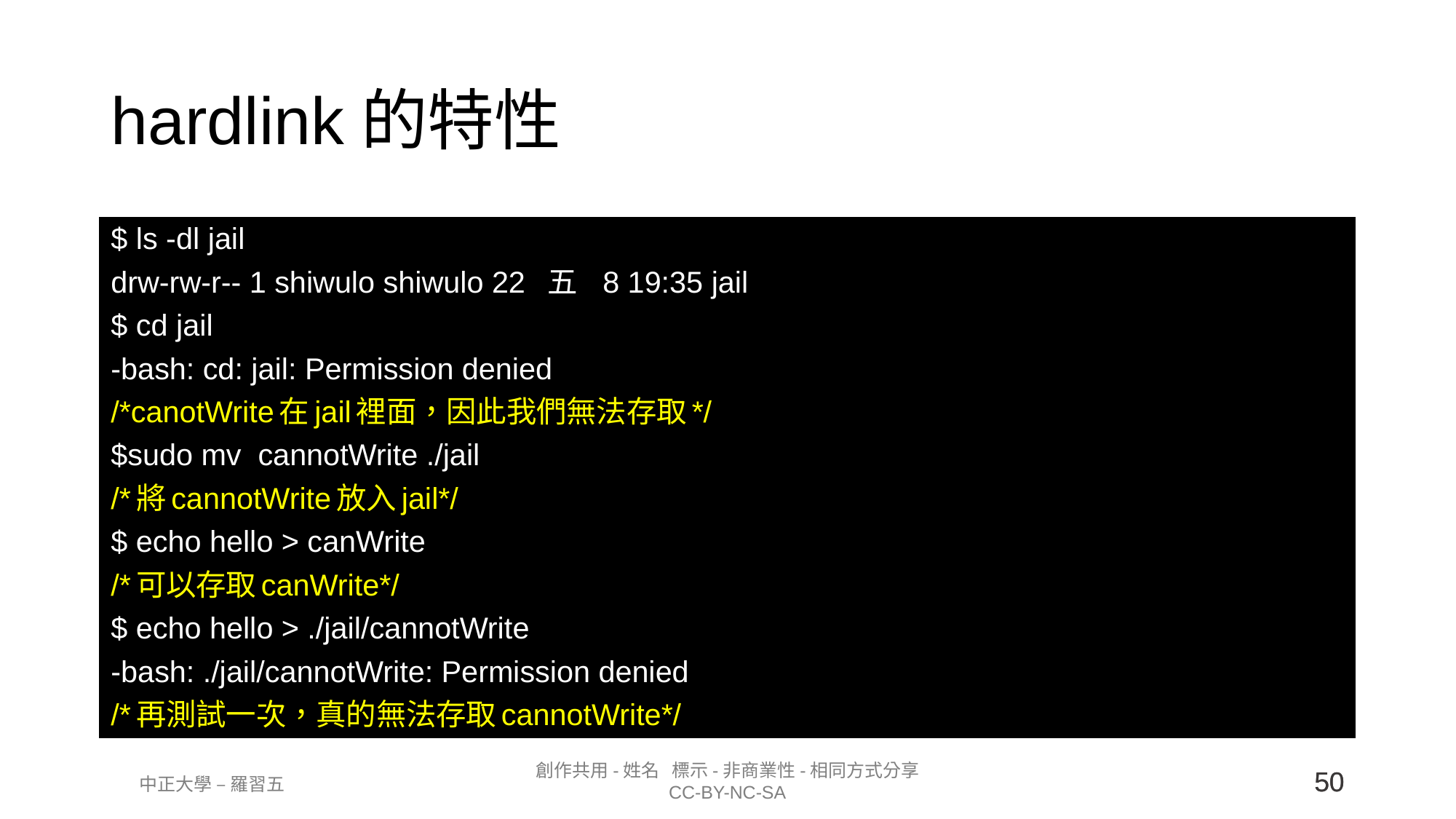

# hardlink的特性
$ ls -dl jail
drw-rw-r-- 1 shiwulo shiwulo 22  五   8 19:35 jail
$ cd jail
-bash: cd: jail: Permission denied
/*canotWrite在jail裡面，因此我們無法存取*/
$sudo mv  cannotWrite ./jail
/*將cannotWrite放入jail*/
$ echo hello > canWrite
/*可以存取canWrite*/
$ echo hello > ./jail/cannotWrite
-bash: ./jail/cannotWrite: Permission denied
/*再測試一次，真的無法存取cannotWrite*/